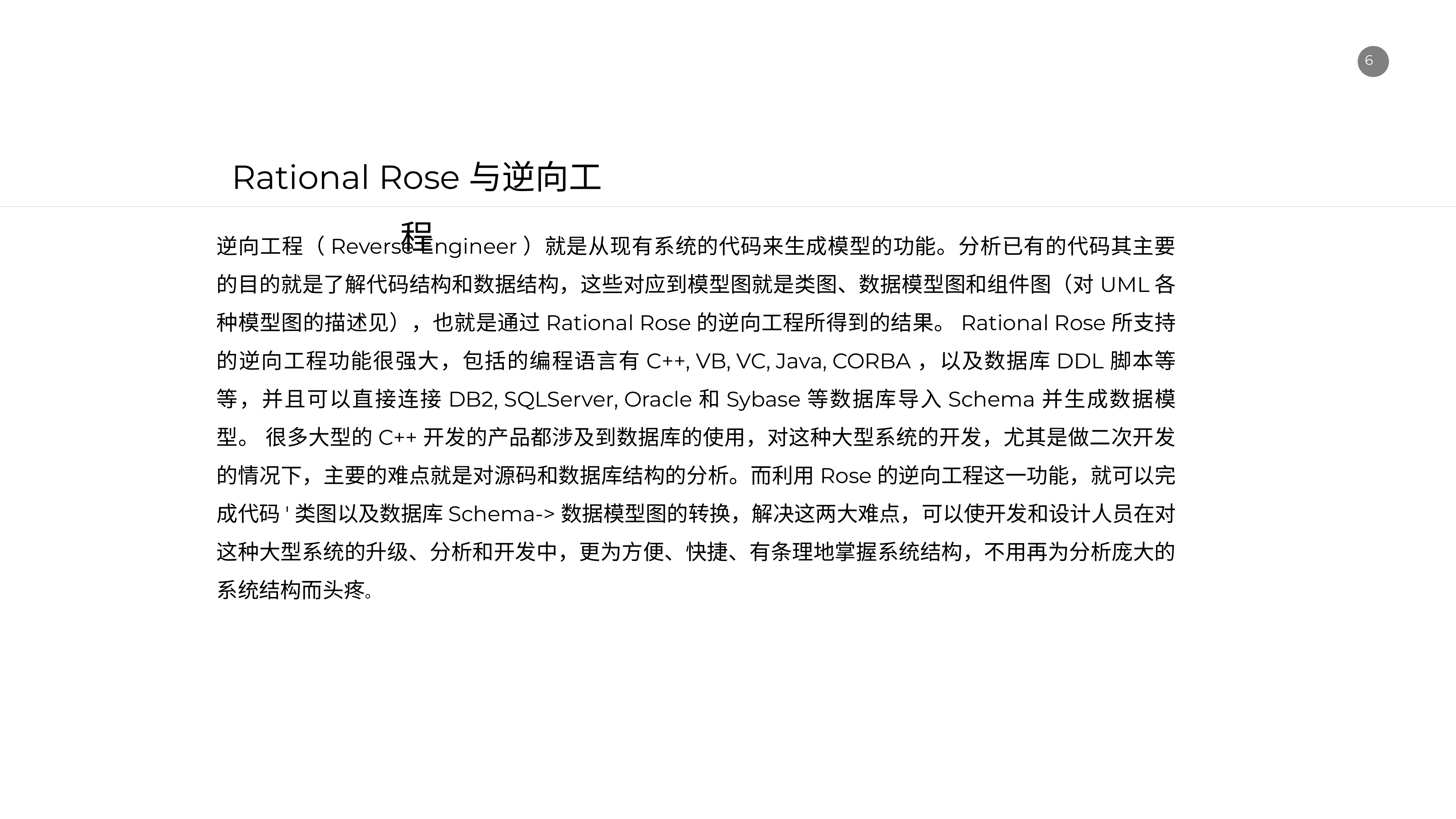

Rational Rose与逆向工程

逆向工程（Reverse Engineer）就是从现有系统的代码来生成模型的功能。分析已有的代码其主要的目的就是了解代码结构和数据结构，这些对应到模型图就是类图、数据模型图和组件图（对UML各种模型图的描述见），也就是通过Rational Rose的逆向工程所得到的结果。Rational Rose所支持的逆向工程功能很强大，包括的编程语言有C++, VB, VC, Java, CORBA，以及数据库DDL脚本等等，并且可以直接连接DB2, SQLServer, Oracle和Sybase等数据库导入Schema并生成数据模型。 很多大型的C++开发的产品都涉及到数据库的使用，对这种大型系统的开发，尤其是做二次开发的情况下，主要的难点就是对源码和数据库结构的分析。而利用Rose的逆向工程这一功能，就可以完成代码'类图以及数据库Schema->数据模型图的转换，解决这两大难点，可以使开发和设计人员在对这种大型系统的升级、分析和开发中，更为方便、快捷、有条理地掌握系统结构，不用再为分析庞大的系统结构而头疼。